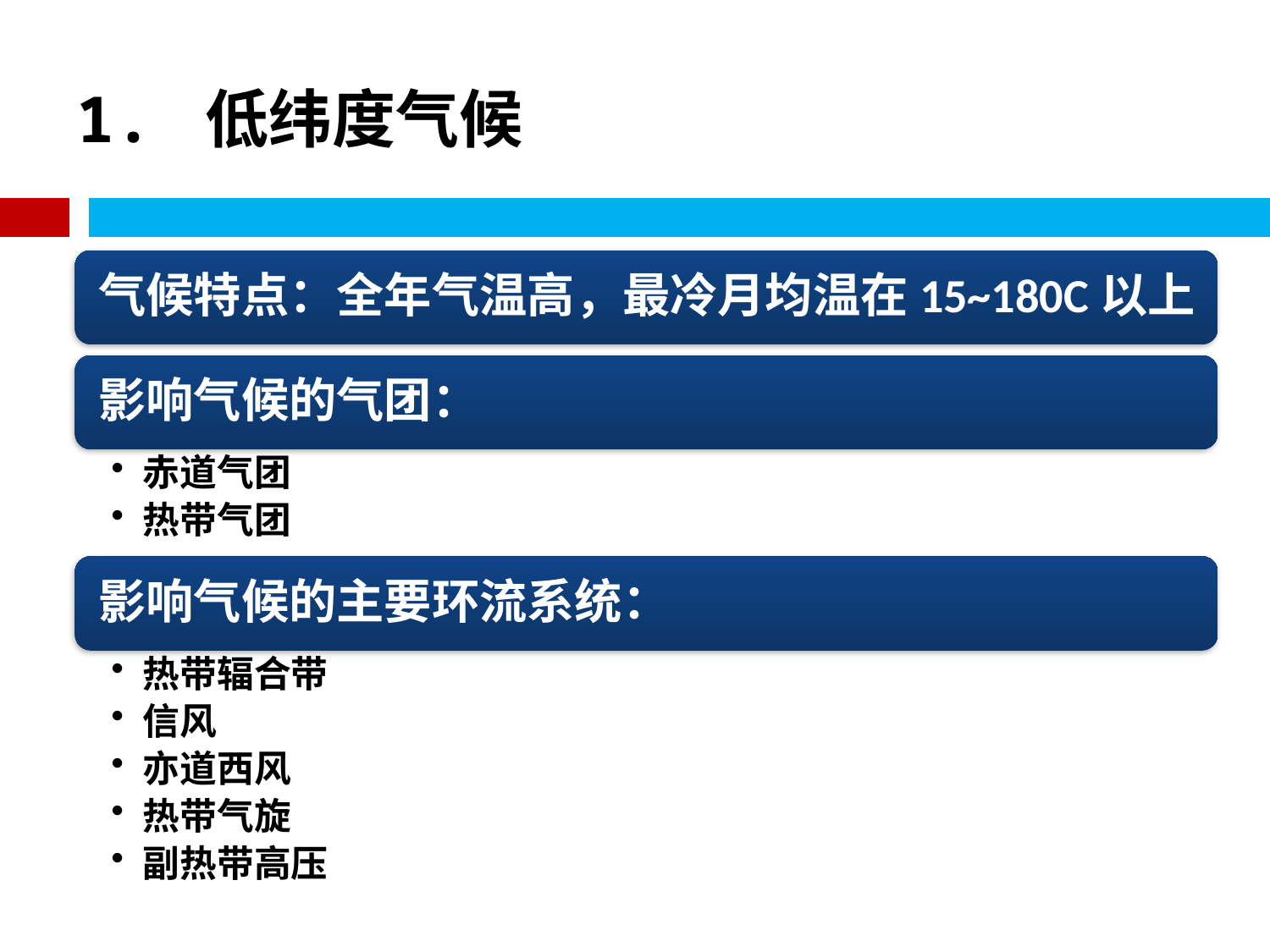

# 1. 低纬度气候
气候特点：全年气温高，最冷月均温在15~180C以上
影响气候的气团：
赤道气团
热带气团
影响气候的主要环流系统：
热带辐合带
信风
亦道西风
热带气旋
副热带高压